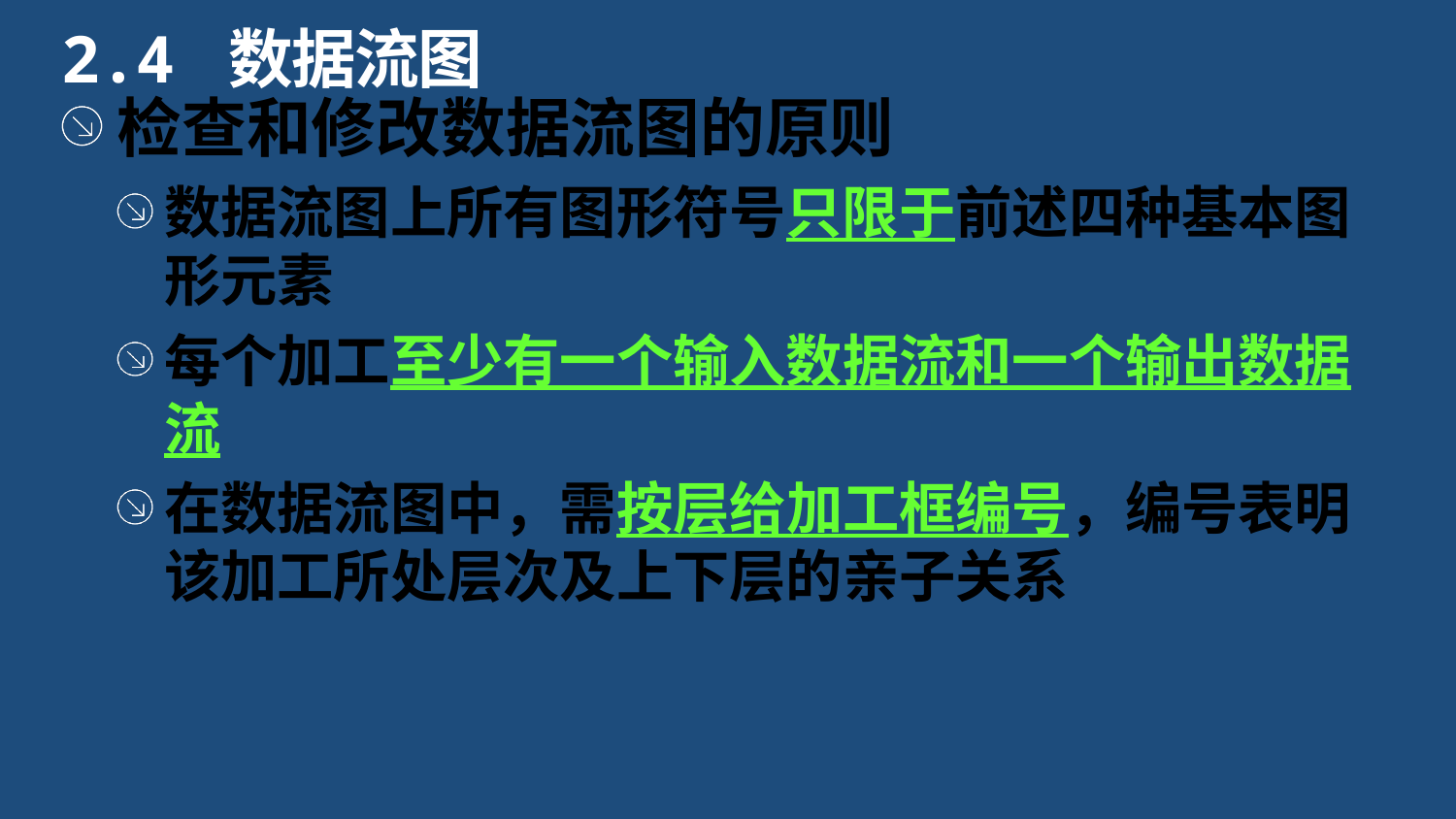

2.4 数据流图
检查和修改数据流图的原则
数据流图上所有图形符号只限于前述四种基本图形元素
每个加工至少有一个输入数据流和一个输出数据流
在数据流图中，需按层给加工框编号，编号表明该加工所处层次及上下层的亲子关系